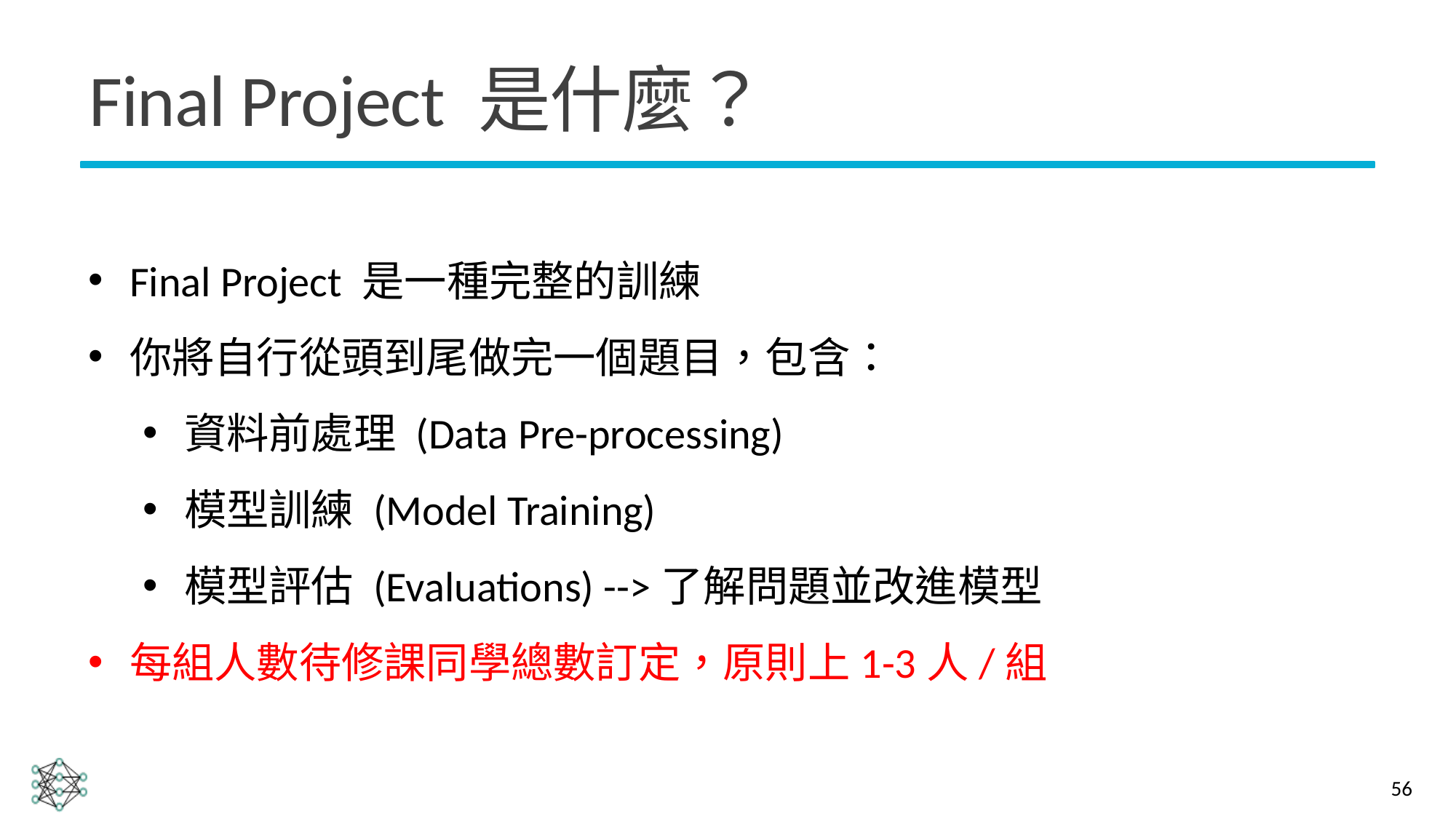

# Final Project 是什麼？
Final Project 是一種完整的訓練
你將自行從頭到尾做完一個題目，包含：
資料前處理 (Data Pre-processing)
模型訓練 (Model Training)
模型評估 (Evaluations) -->了解問題並改進模型
每組人數待修課同學總數訂定，原則上1-3人/組
56